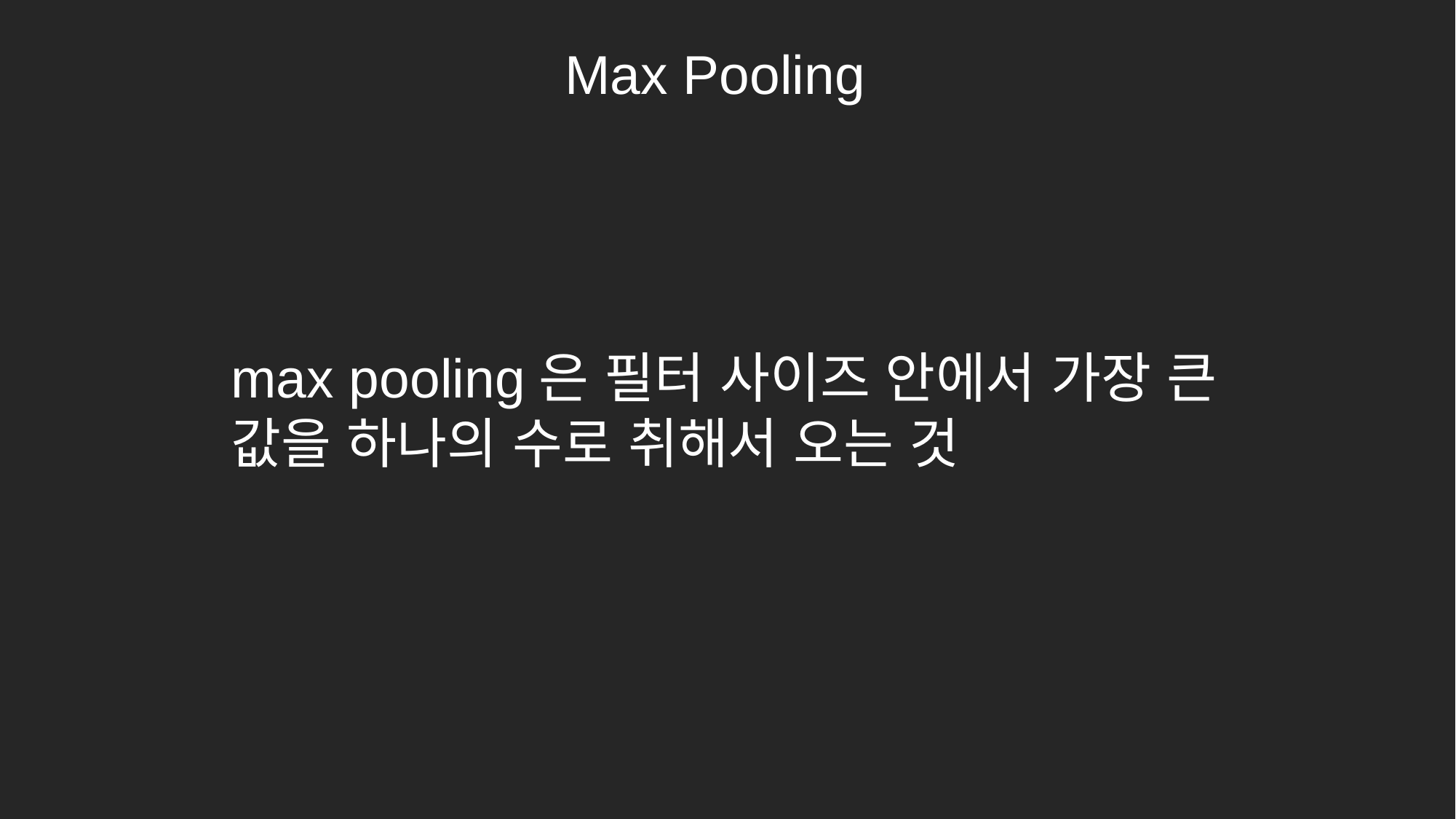

Max Pooling
max pooling은 필터 사이즈 안에서 가장 큰 값을 하나의 수로 취해서 오는 것